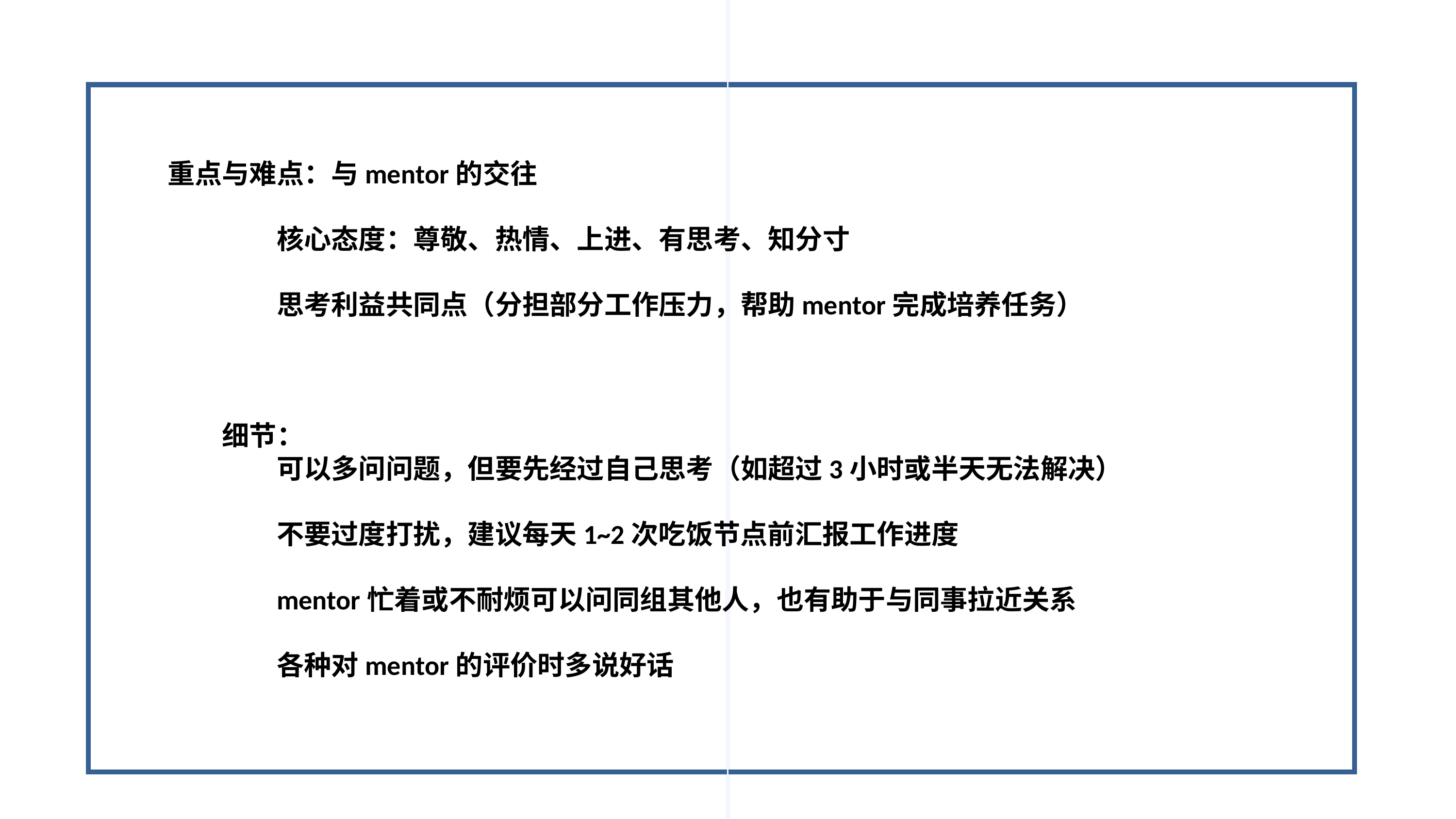

重点与难点：与mentor的交往

核心态度：尊敬、热情、上进、有思考、知分寸

思考利益共同点（分担部分工作压力，帮助mentor完成培养任务）

细节：
可以多问问题，但要先经过自己思考（如超过3小时或半天无法解决）

不要过度打扰，建议每天1~2次吃饭节点前汇报工作进度

mentor忙着或不耐烦可以问同组其他人，也有助于与同事拉近关系

各种对mentor的评价时多说好话